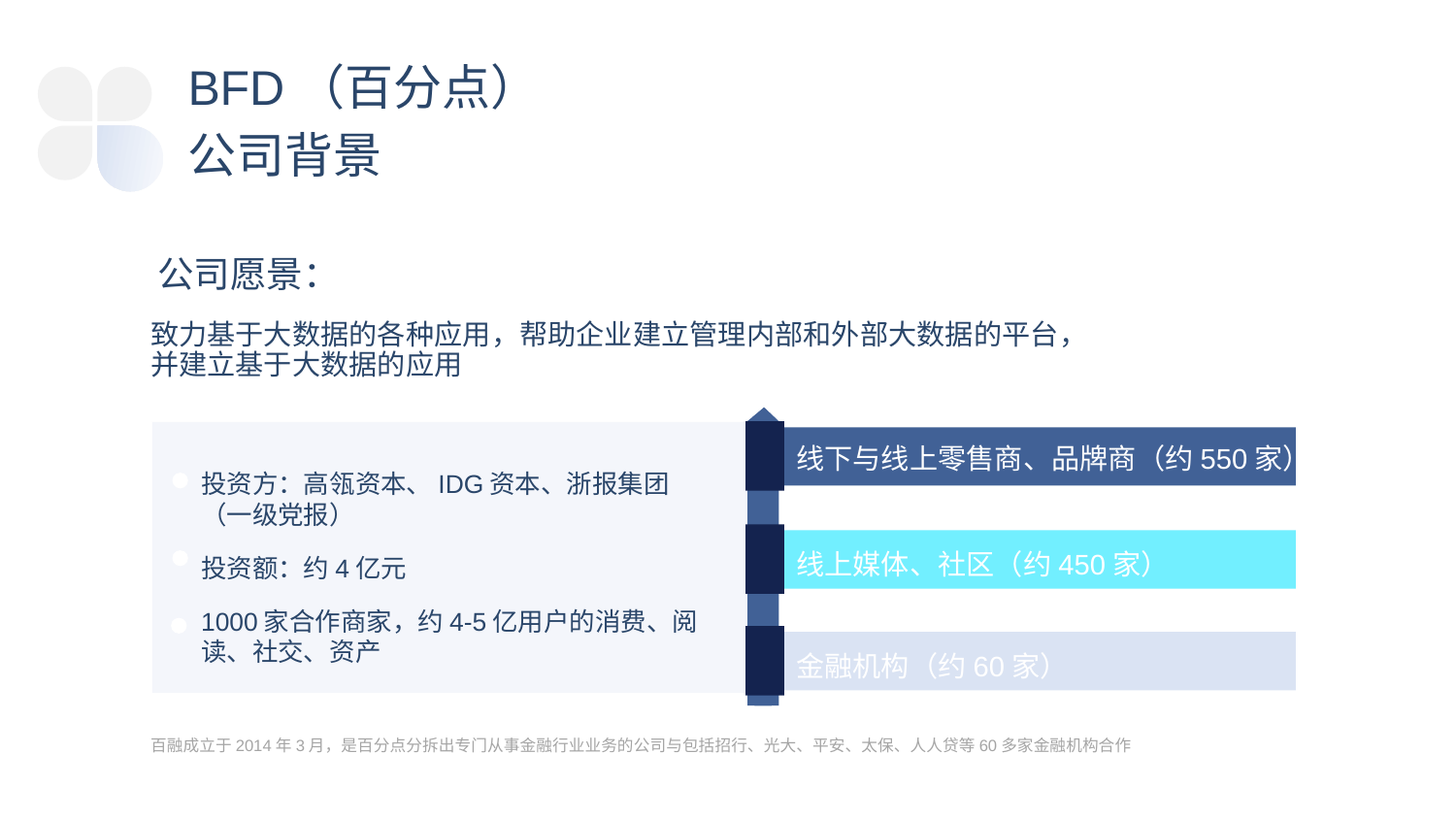

BFD（百分点）
公司背景

公司愿景：
致力基于大数据的各种应用，帮助企业建立管理内部和外部大数据的平台，并建立基于大数据的应用

线下与线上零售商、品牌商（约550家）
投资方：高瓴资本、IDG资本、浙报集团（一级党报）
投资额：约4亿元
1000家合作商家，约4-5亿用户的消费、阅读、社交、资产

线上媒体、社区（约450家）

金融机构（约60家）
百融成立于2014年3月，是百分点分拆出专门从事金融行业业务的公司与包括招行、光大、平安、太保、人人贷等60多家金融机构合作